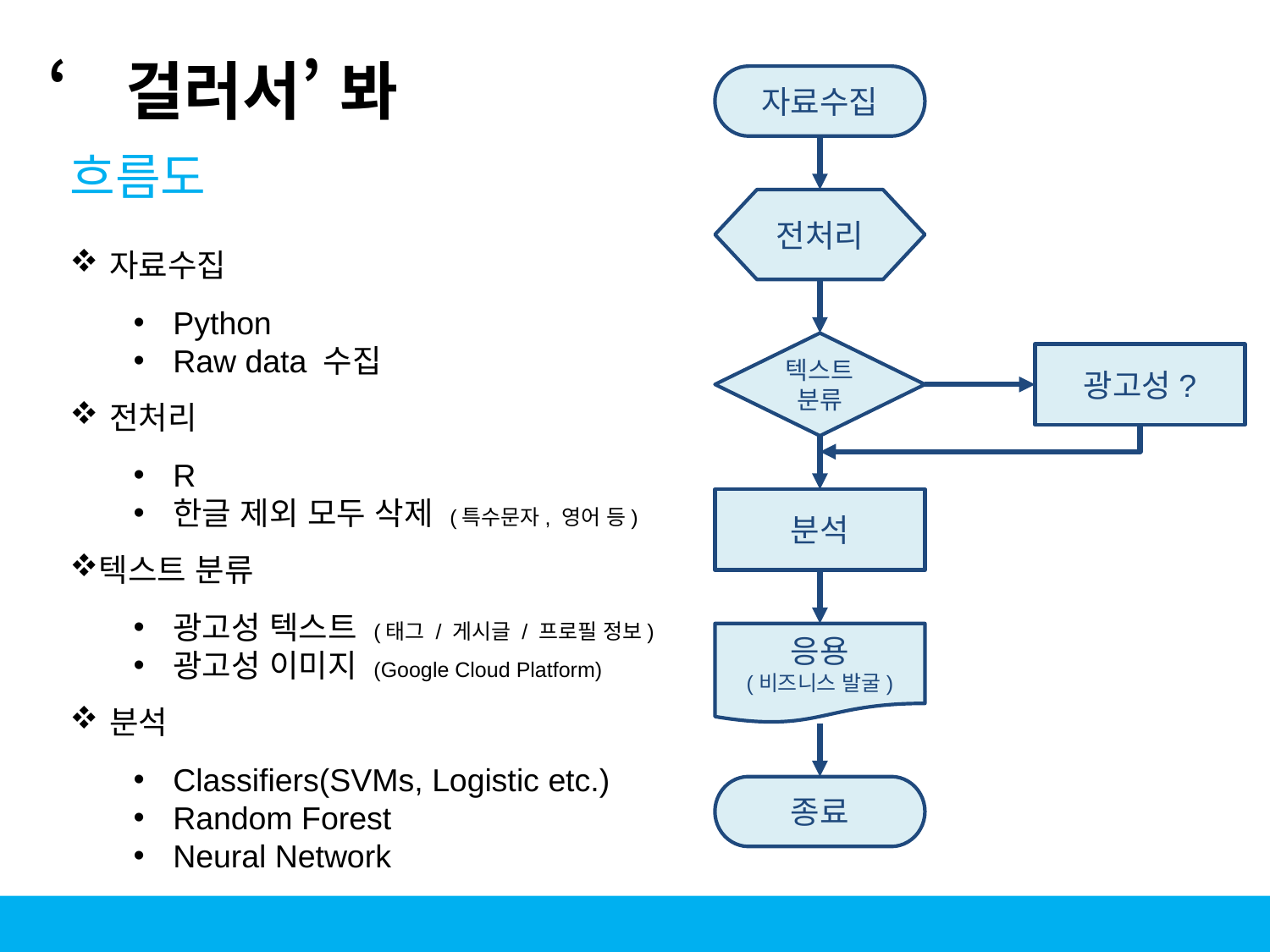

‘걸러서’ 봐
자료수집
전처리
텍스트 분류
광고성?
분석
응용
(비즈니스 발굴)
종료
흐름도
자료수집
Python
Raw data 수집
전처리
R
한글 제외 모두 삭제 (특수문자, 영어 등)
텍스트 분류
광고성 텍스트 (태그 / 게시글 / 프로필 정보)
광고성 이미지 (Google Cloud Platform)
분석
Classifiers(SVMs, Logistic etc.)
Random Forest
Neural Network